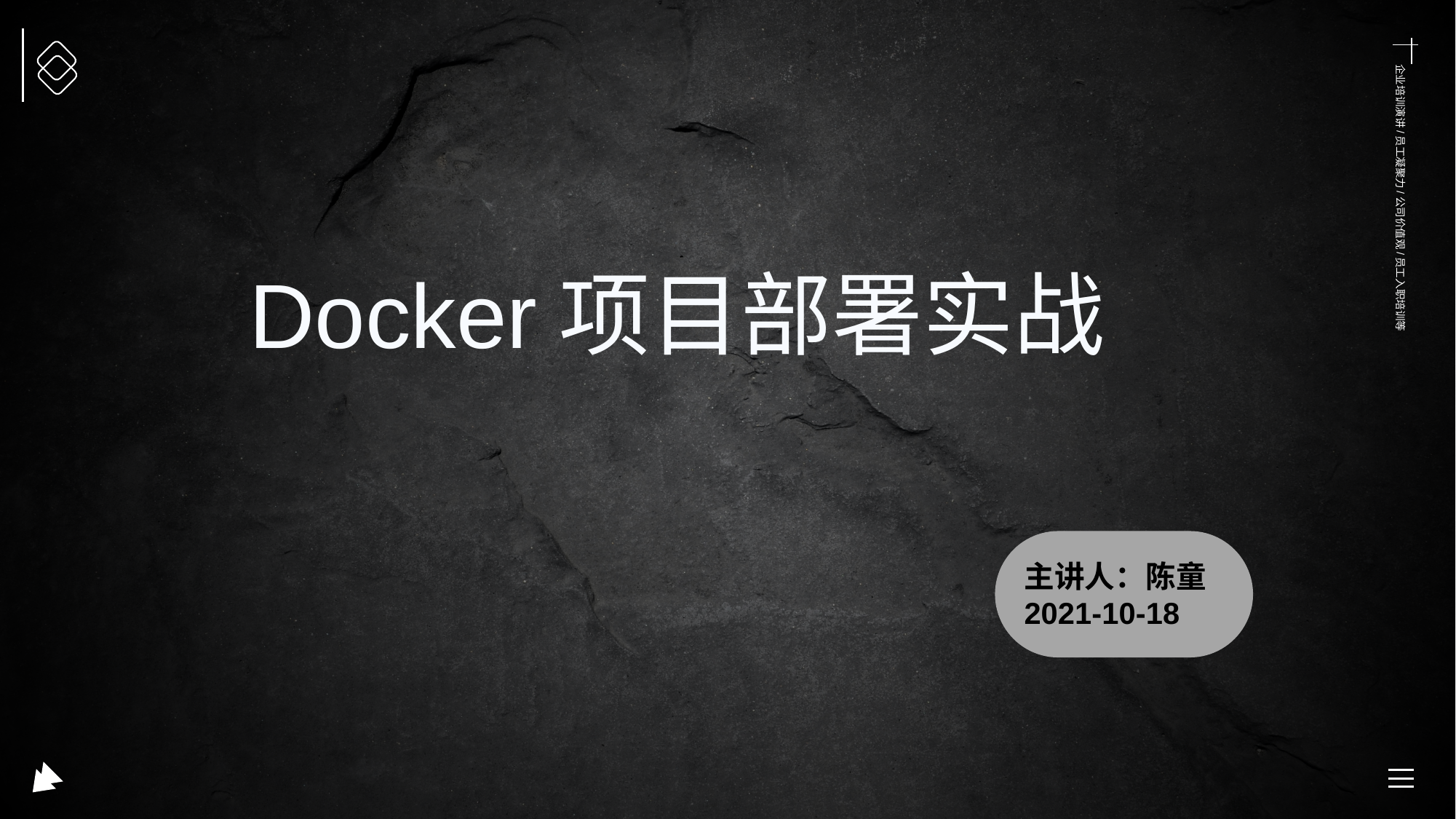

企业培训演讲/员工凝聚力/公司价值观/员工入职培训等

Docker项目部署实战
主讲人：陈童
2021-10-18